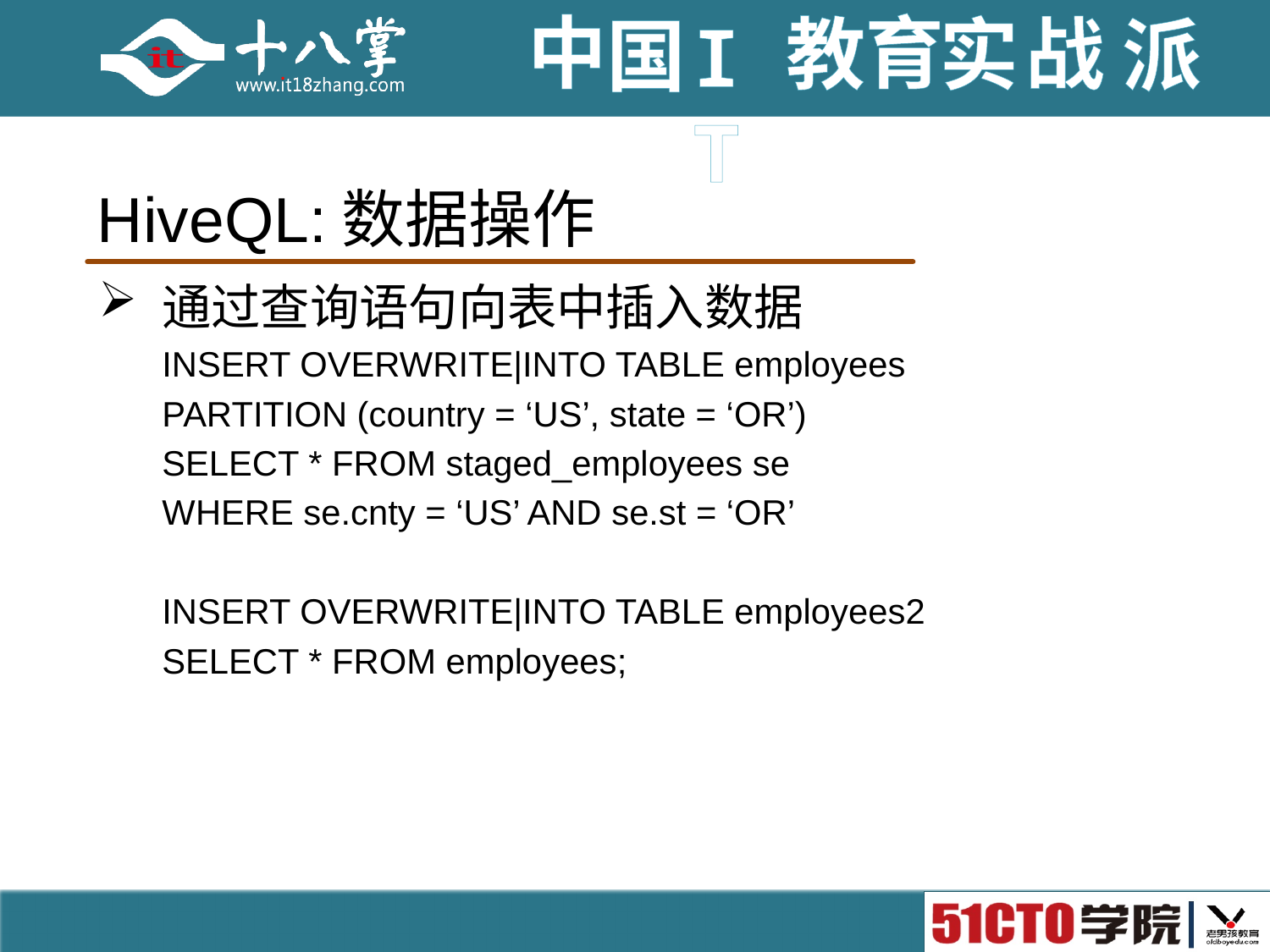

# HiveQL:数据操作
通过查询语句向表中插入数据
INSERT OVERWRITE|INTO TABLE employees
PARTITION (country = ‘US’, state = ‘OR’)
SELECT * FROM staged_employees se
WHERE se.cnty = ‘US’ AND se.st = ‘OR’

INSERT OVERWRITE|INTO TABLE employees2
SELECT * FROM employees;